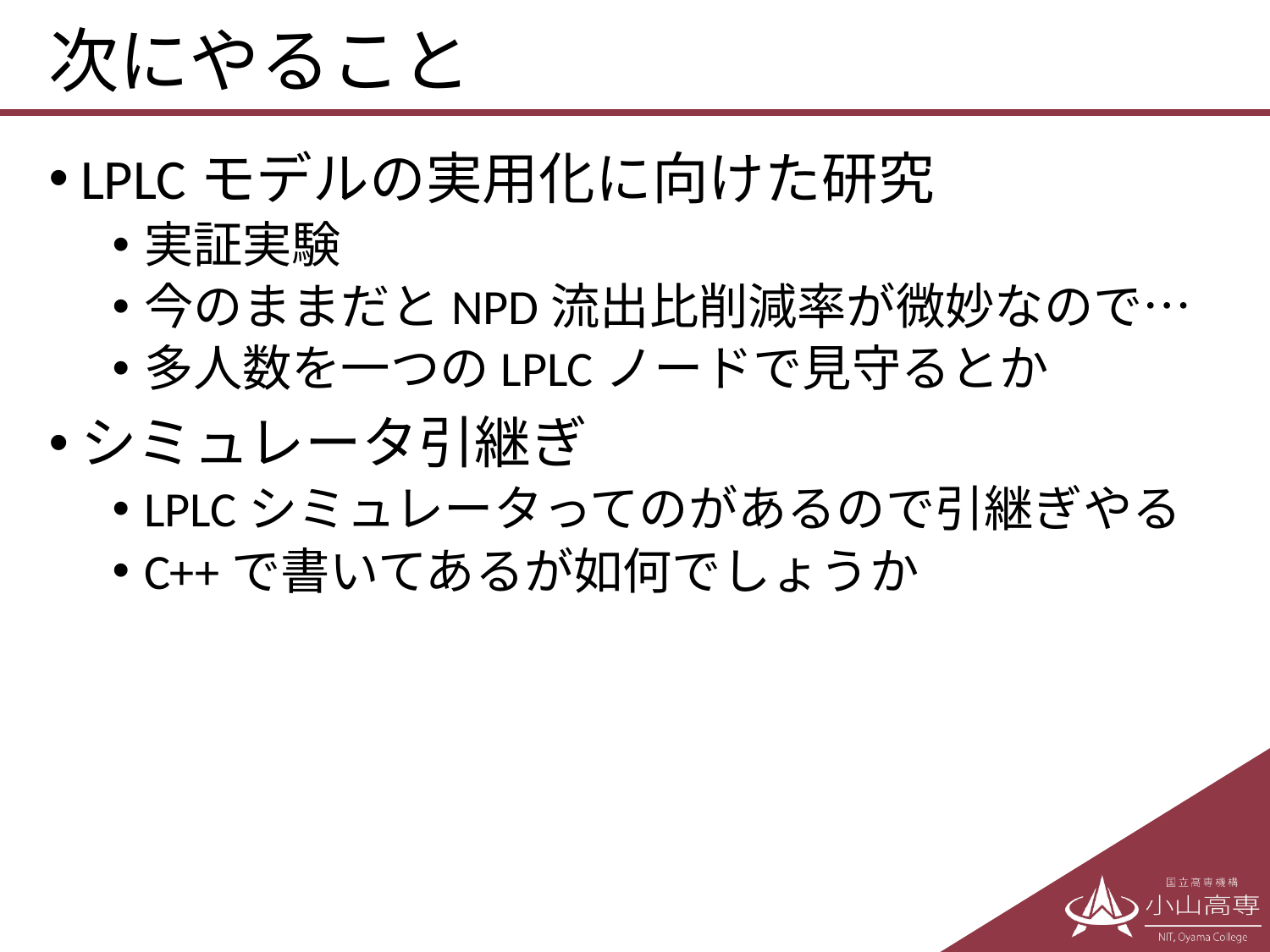

# 次にやること
LPLCモデルの実用化に向けた研究
実証実験
今のままだとNPD流出比削減率が微妙なので…
多人数を一つのLPLCノードで見守るとか
シミュレータ引継ぎ
LPLCシミュレータってのがあるので引継ぎやる
C++で書いてあるが如何でしょうか